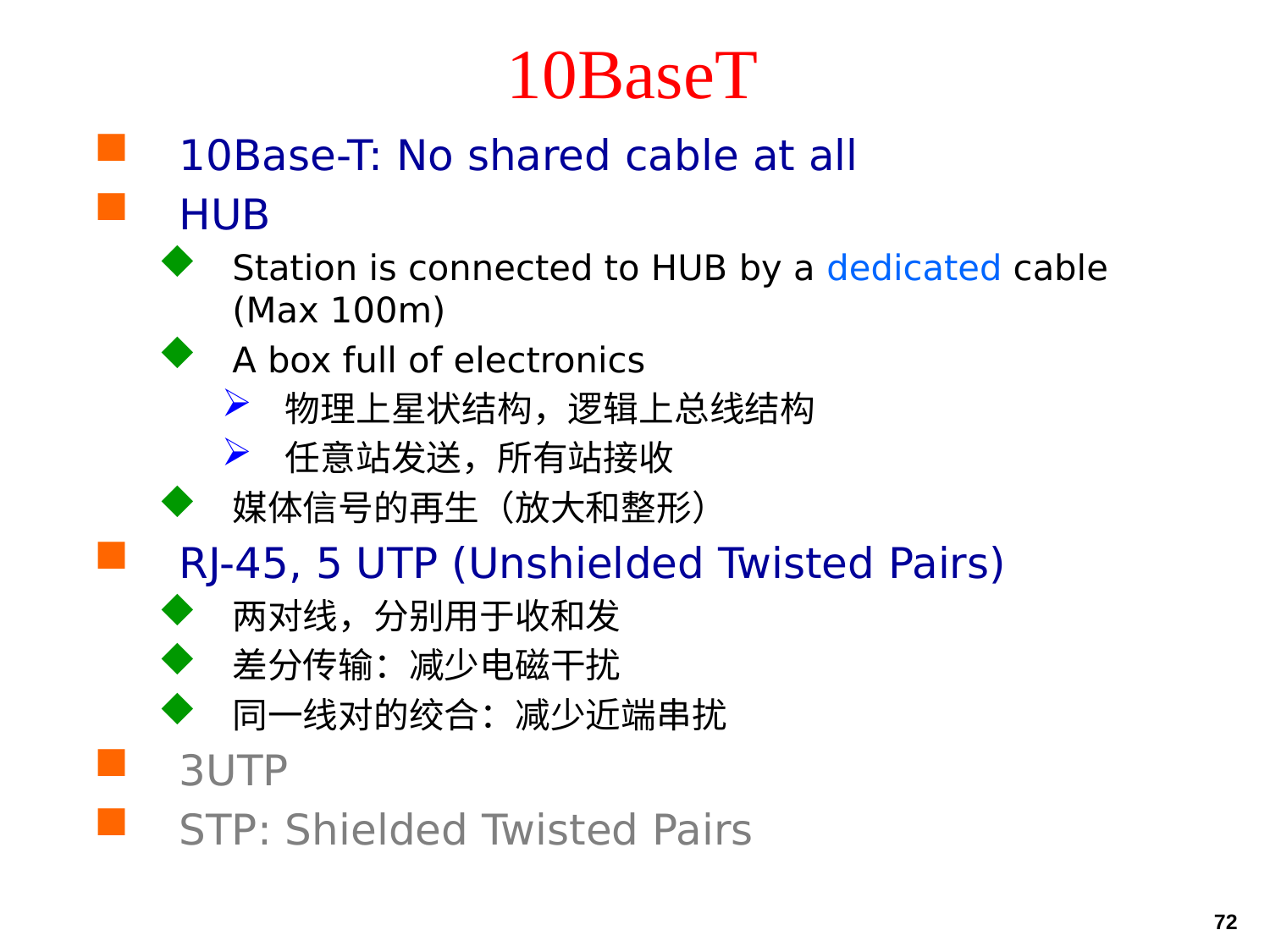

# 10BaseT
10Base-T: No shared cable at all
HUB
Station is connected to HUB by a dedicated cable (Max 100m)
A box full of electronics
物理上星状结构，逻辑上总线结构
任意站发送，所有站接收
媒体信号的再生（放大和整形）
RJ-45, 5 UTP (Unshielded Twisted Pairs)
两对线，分别用于收和发
差分传输：减少电磁干扰
同一线对的绞合：减少近端串扰
3UTP
STP: Shielded Twisted Pairs